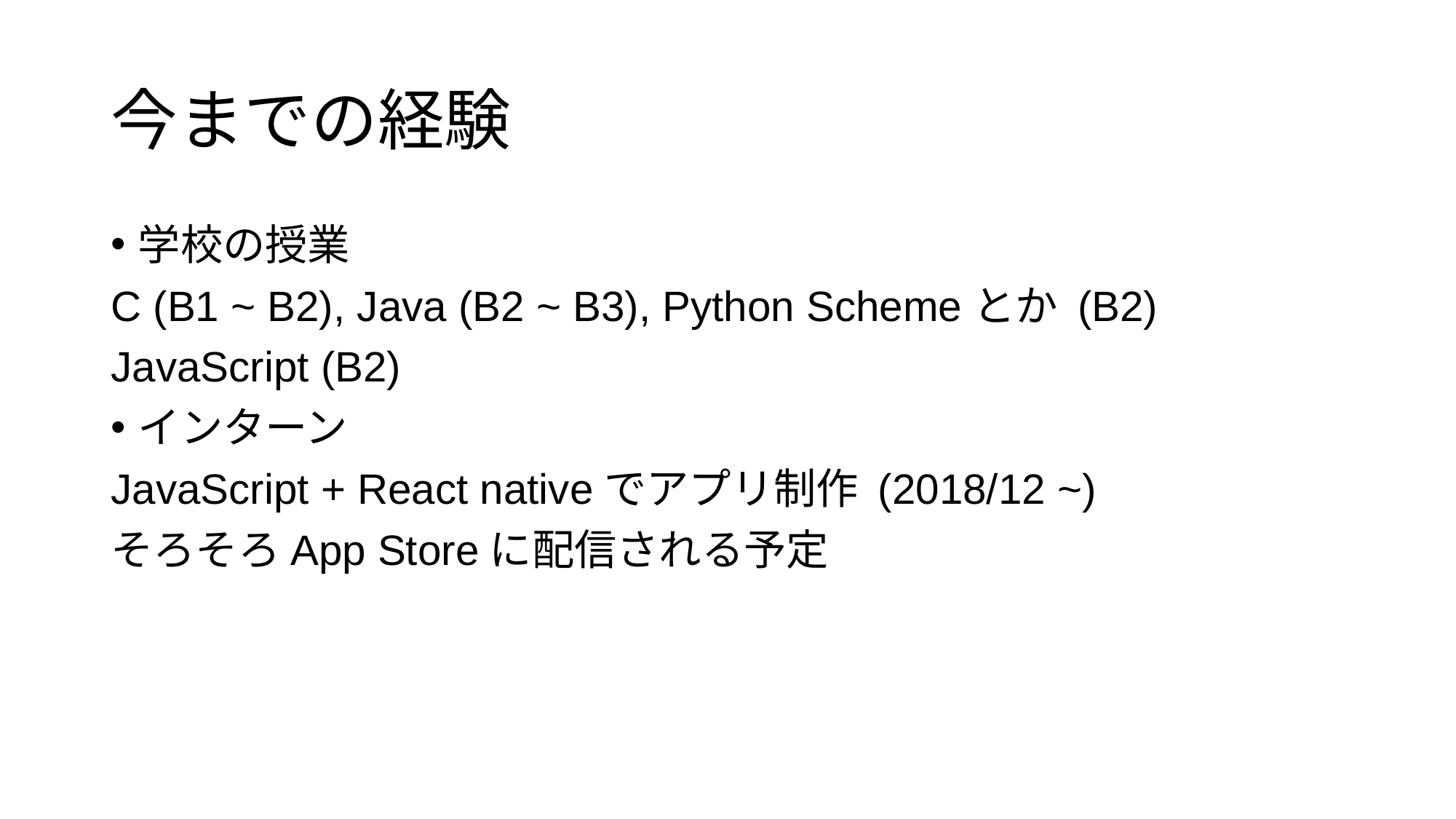

# 今までの経験
学校の授業
C (B1 ~ B2), Java (B2 ~ B3), Python Schemeとか (B2)
JavaScript (B2)
インターン
JavaScript + React nativeでアプリ制作 (2018/12 ~)
そろそろApp Storeに配信される予定